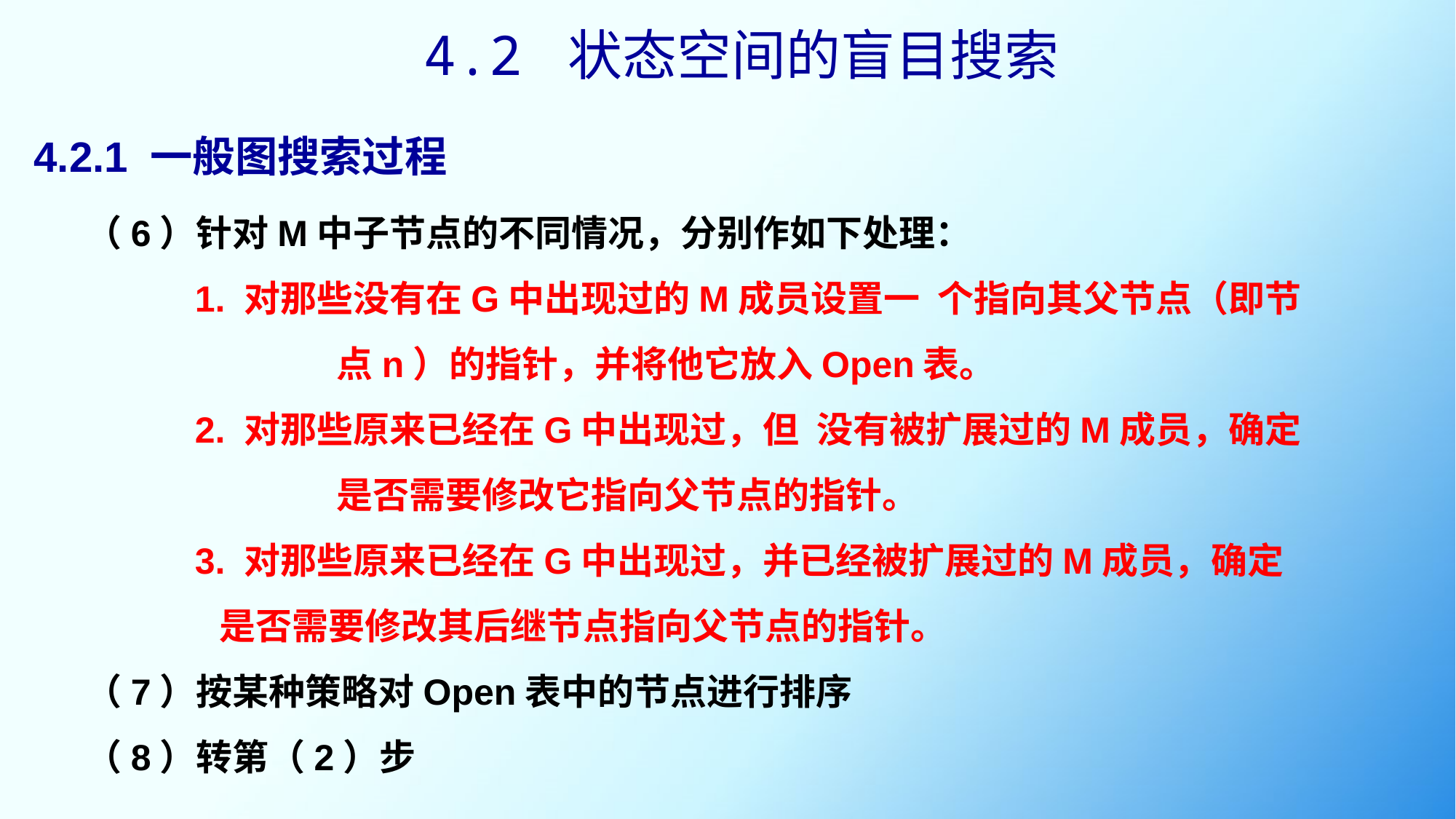

4.2 状态空间的盲目搜索
# 4.2.1 一般图搜索过程
（6）针对M中子节点的不同情况，分别作如下处理：
	1. 对那些没有在G中出现过的M成员设置一个指向其父节点（即节		    点n）的指针，并将他它放入Open表。
	2. 对那些原来已经在G中出现过，但没有被扩展过的M成员，确定	    	    是否需要修改它指向父节点的指针。
	3. 对那些原来已经在G中出现过，并已经被扩展过的M成员，确定	 	   是否需要修改其后继节点指向父节点的指针。
（7）按某种策略对Open表中的节点进行排序
（8）转第（2）步